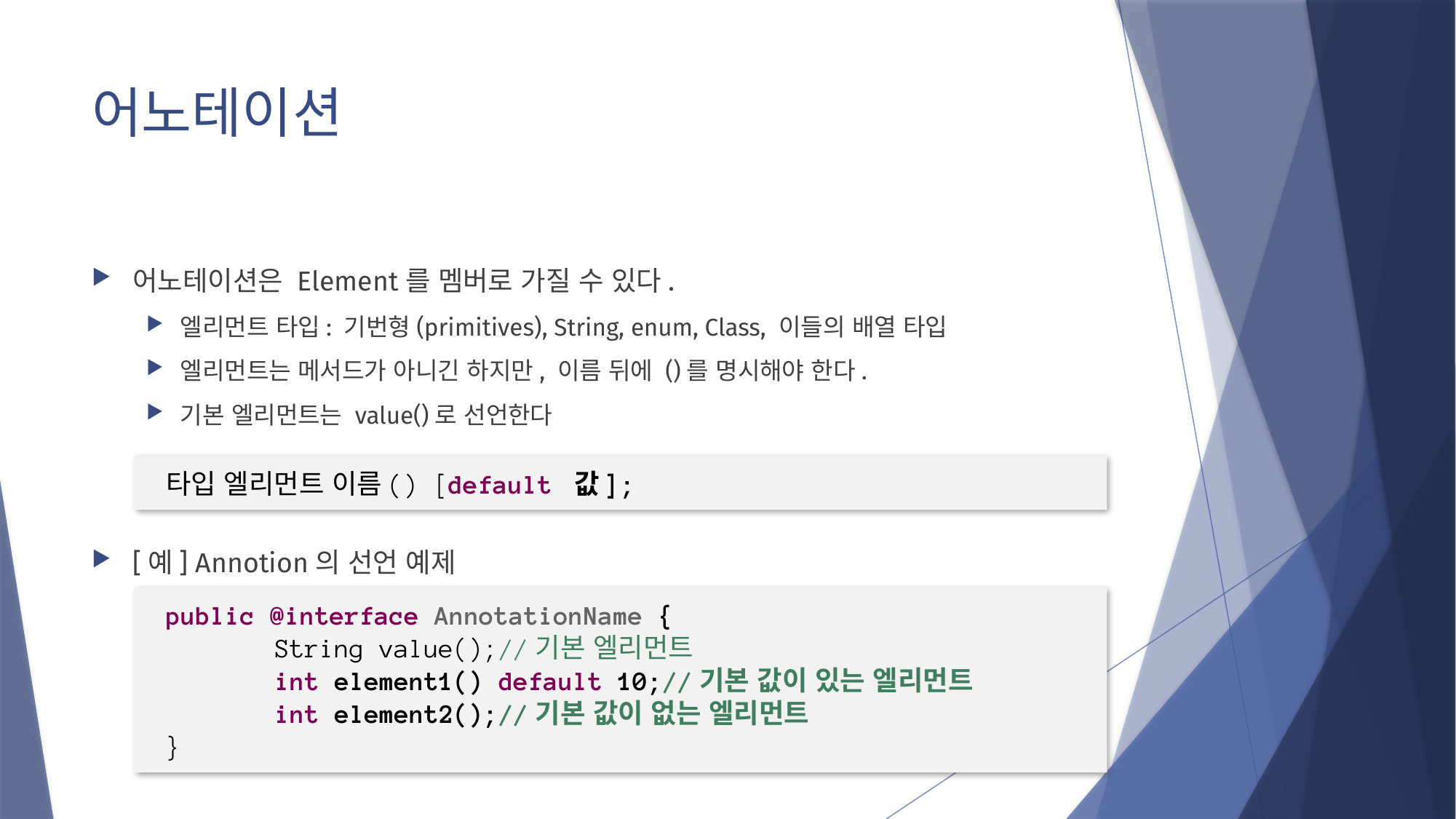

# 어노테이션
어노테이션은 Element를 멤버로 가질 수 있다.
엘리먼트 타입: 기번형(primitives), String, enum, Class, 이들의 배열 타입
엘리먼트는 메서드가 아니긴 하지만, 이름 뒤에 ()를 명시해야 한다.
기본 엘리먼트는 value()로 선언한다

[예] Annotion의 선언 예제

타입 엘리먼트 이름() [default 값];
public @interface AnnotationName {
	String value();//기본 엘리먼트
	int element1() default 10;//기본 값이 있는 엘리먼트
	int element2();//기본 값이 없는 엘리먼트
}